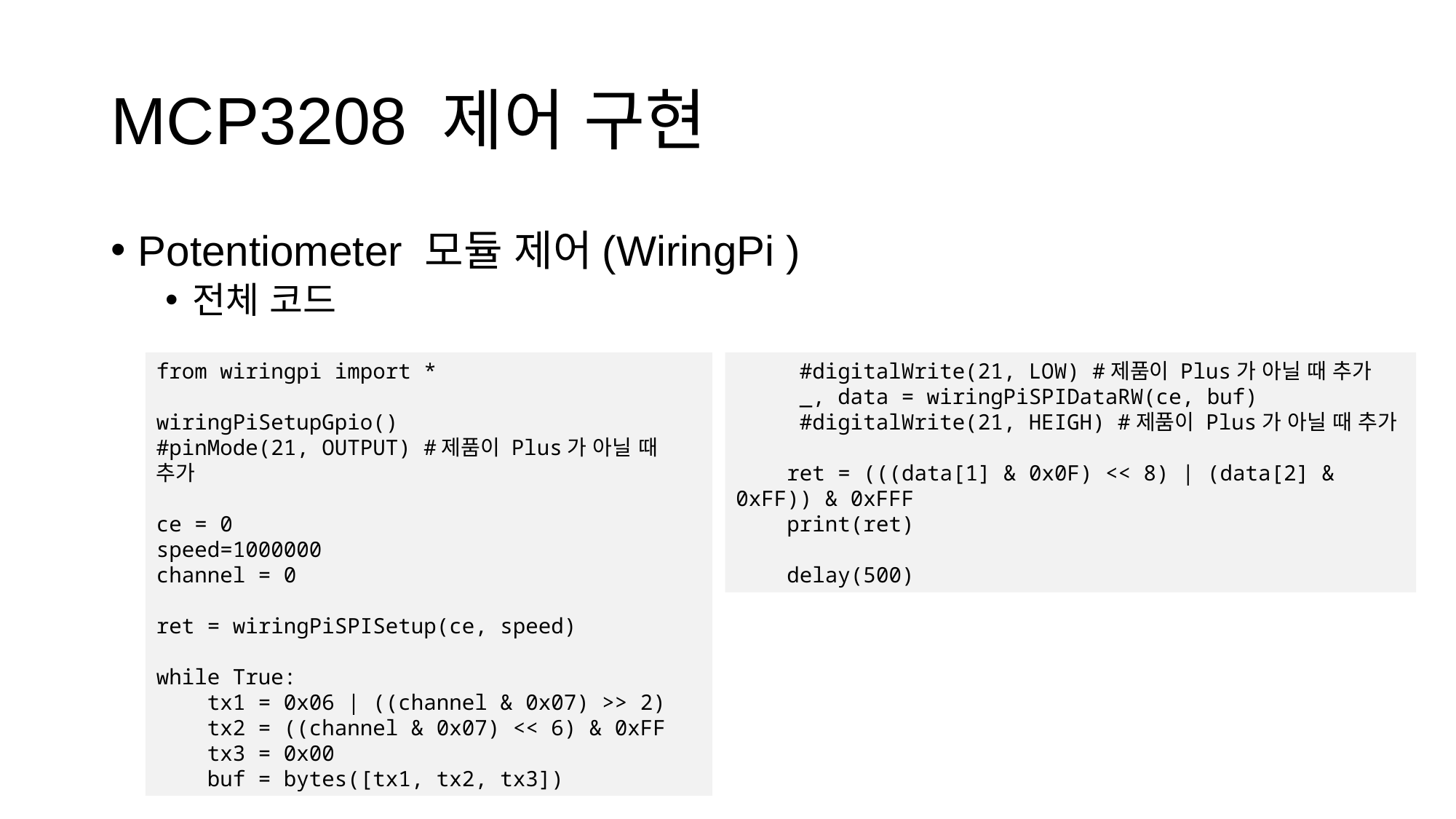

# MCP3208 제어 구현
Potentiometer 모듈 제어(WiringPi )
전체 코드
from wiringpi import *

wiringPiSetupGpio()
#pinMode(21, OUTPUT) #제품이 Plus가 아닐 때 추가

ce = 0
speed=1000000
channel = 0

ret = wiringPiSPISetup(ce, speed)

while True:
    tx1 = 0x06 | ((channel & 0x07) >> 2)
    tx2 = ((channel & 0x07) << 6) & 0xFF
    tx3 = 0x00
    buf = bytes([tx1, tx2, tx3])
     #digitalWrite(21, LOW) #제품이 Plus가 아닐 때 추가
     _, data = wiringPiSPIDataRW(ce, buf)
     #digitalWrite(21, HEIGH) #제품이 Plus가 아닐 때 추가

    ret = (((data[1] & 0x0F) << 8) | (data[2] & 0xFF)) & 0xFFF
    print(ret)

    delay(500)